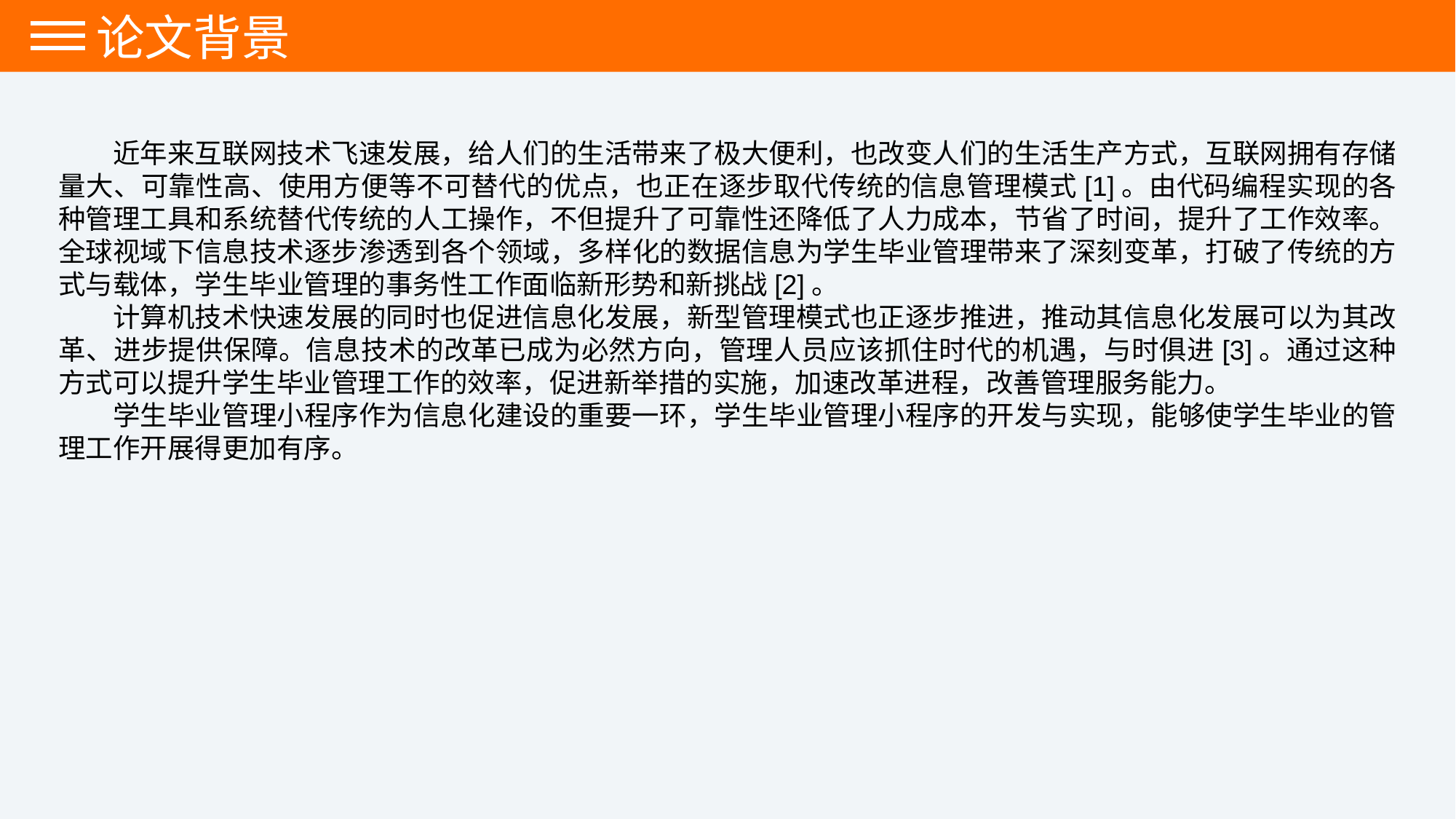

论文背景
近年来互联网技术飞速发展，给人们的生活带来了极大便利，也改变人们的生活生产方式，互联网拥有存储量大、可靠性高、使用方便等不可替代的优点，也正在逐步取代传统的信息管理模式[1]。由代码编程实现的各种管理工具和系统替代传统的人工操作，不但提升了可靠性还降低了人力成本，节省了时间，提升了工作效率。全球视域下信息技术逐步渗透到各个领域，多样化的数据信息为学生毕业管理带来了深刻变革，打破了传统的方式与载体，学生毕业管理的事务性工作面临新形势和新挑战[2]。
计算机技术快速发展的同时也促进信息化发展，新型管理模式也正逐步推进，推动其信息化发展可以为其改革、进步提供保障。信息技术的改革已成为必然方向，管理人员应该抓住时代的机遇，与时俱进[3]。通过这种方式可以提升学生毕业管理工作的效率，促进新举措的实施，加速改革进程，改善管理服务能力。
学生毕业管理小程序作为信息化建设的重要一环，学生毕业管理小程序的开发与实现，能够使学生毕业的管理工作开展得更加有序。